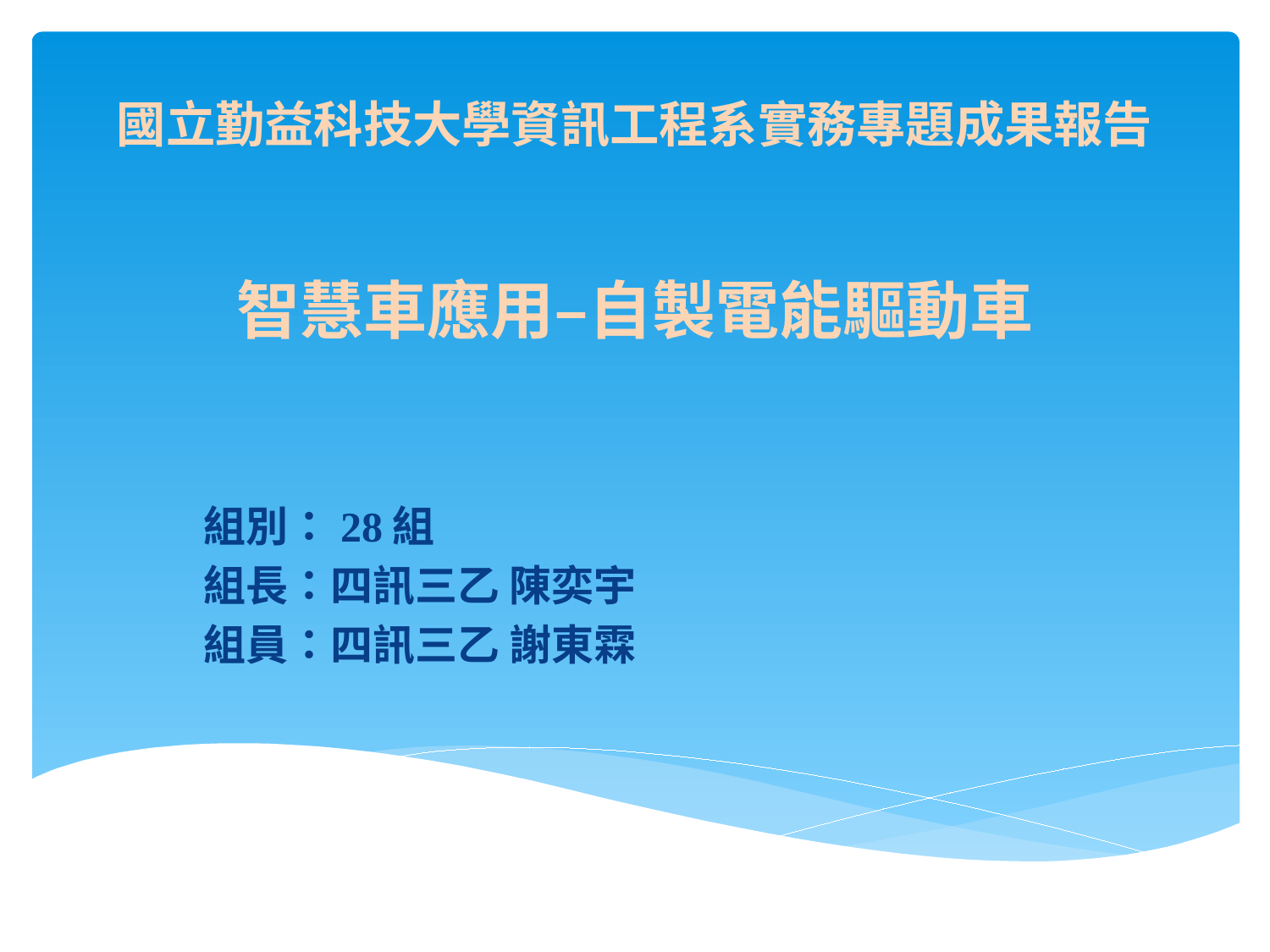

# 國立勤益科技大學資訊工程系實務專題成果報告 智慧車應用–自製電能驅動車
組別：28組
組長：四訊三乙 陳奕宇
組員：四訊三乙 謝東霖

111